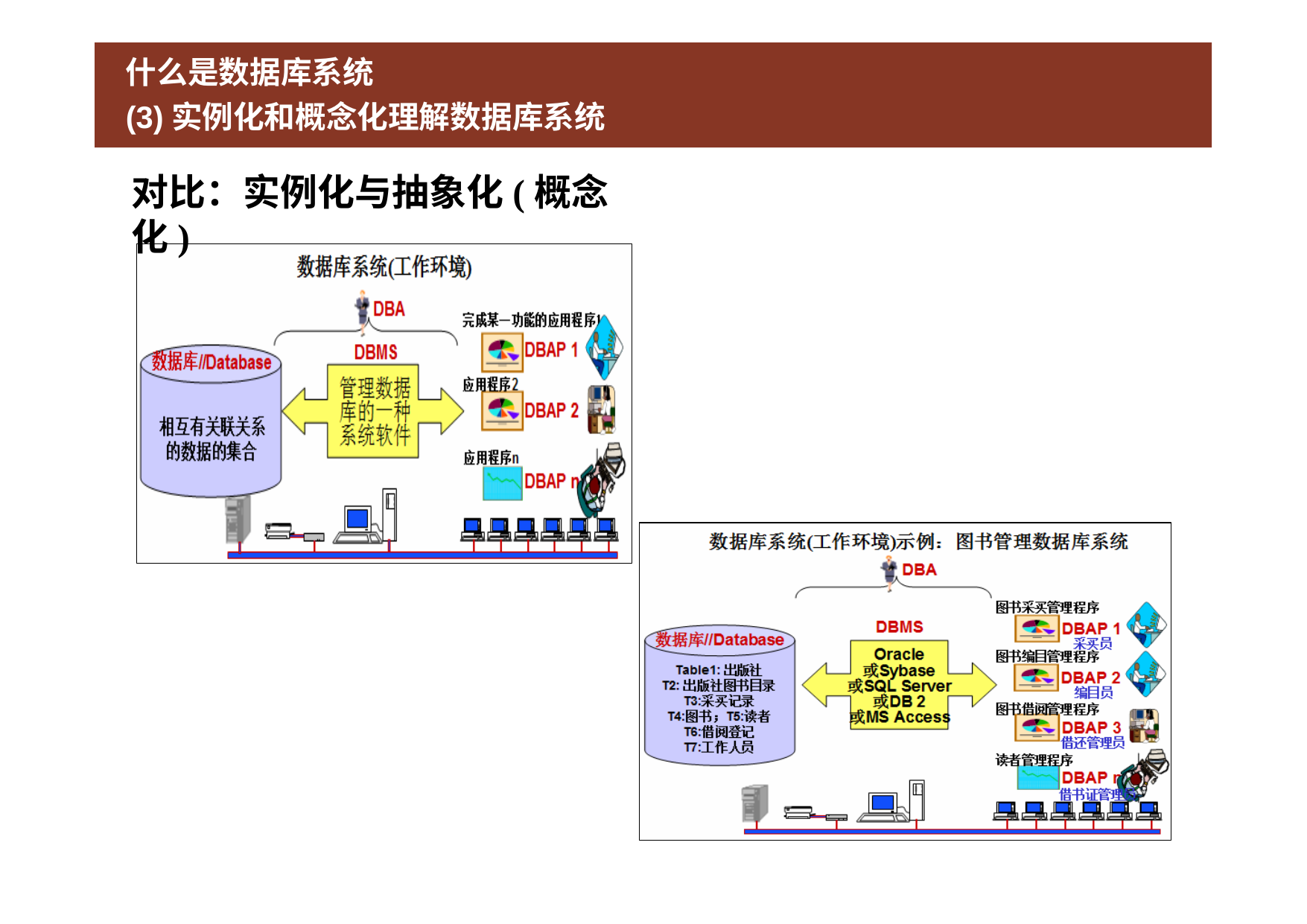

# 什么是数据库系统
(3)实例化和概念化理解数据库系统
对比：实例化与抽象化(概念化)